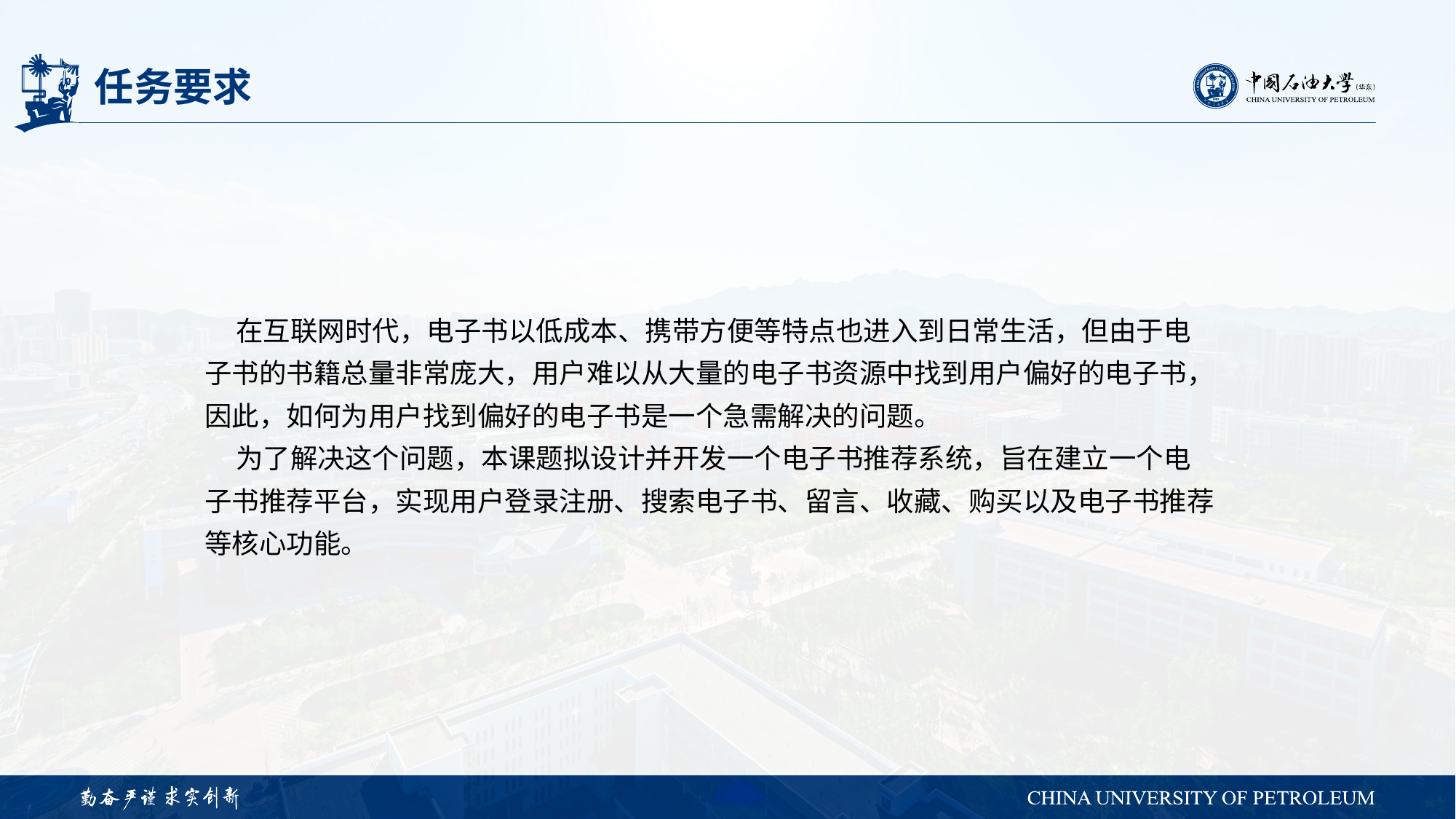

# 任务要求
    在互联网时代，电子书以低成本、携带方便等特点也进入到日常生活，但由于电子书的书籍总量非常庞大，用户难以从大量的电子书资源中找到用户偏好的电子书，因此，如何为用户找到偏好的电子书是一个急需解决的问题。
    为了解决这个问题，本课题拟设计并开发一个电子书推荐系统，旨在建立一个电子书推荐平台，实现用户登录注册、搜索电子书、留言、收藏、购买以及电子书推荐等核心功能。